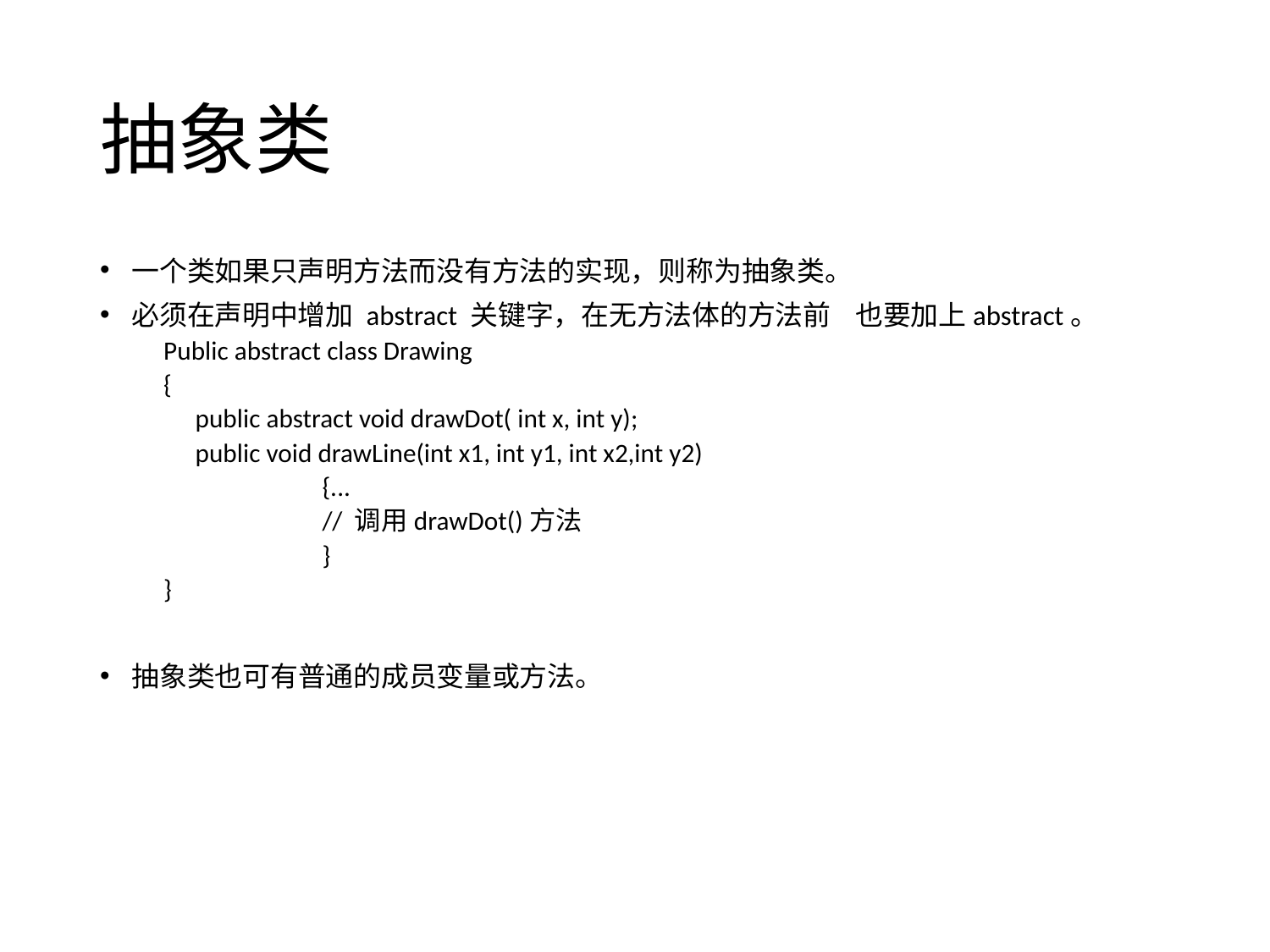

# 抽象类
一个类如果只声明方法而没有方法的实现，则称为抽象类。
必须在声明中增加 abstract 关键字，在无方法体的方法前    也要加上abstract。
Public abstract class Drawing
{
	public abstract void drawDot( int x, int y);
	public void drawLine(int x1, int y1, int x2,int y2)
		{...
		// 调用drawDot()方法
		}
}

抽象类也可有普通的成员变量或方法。